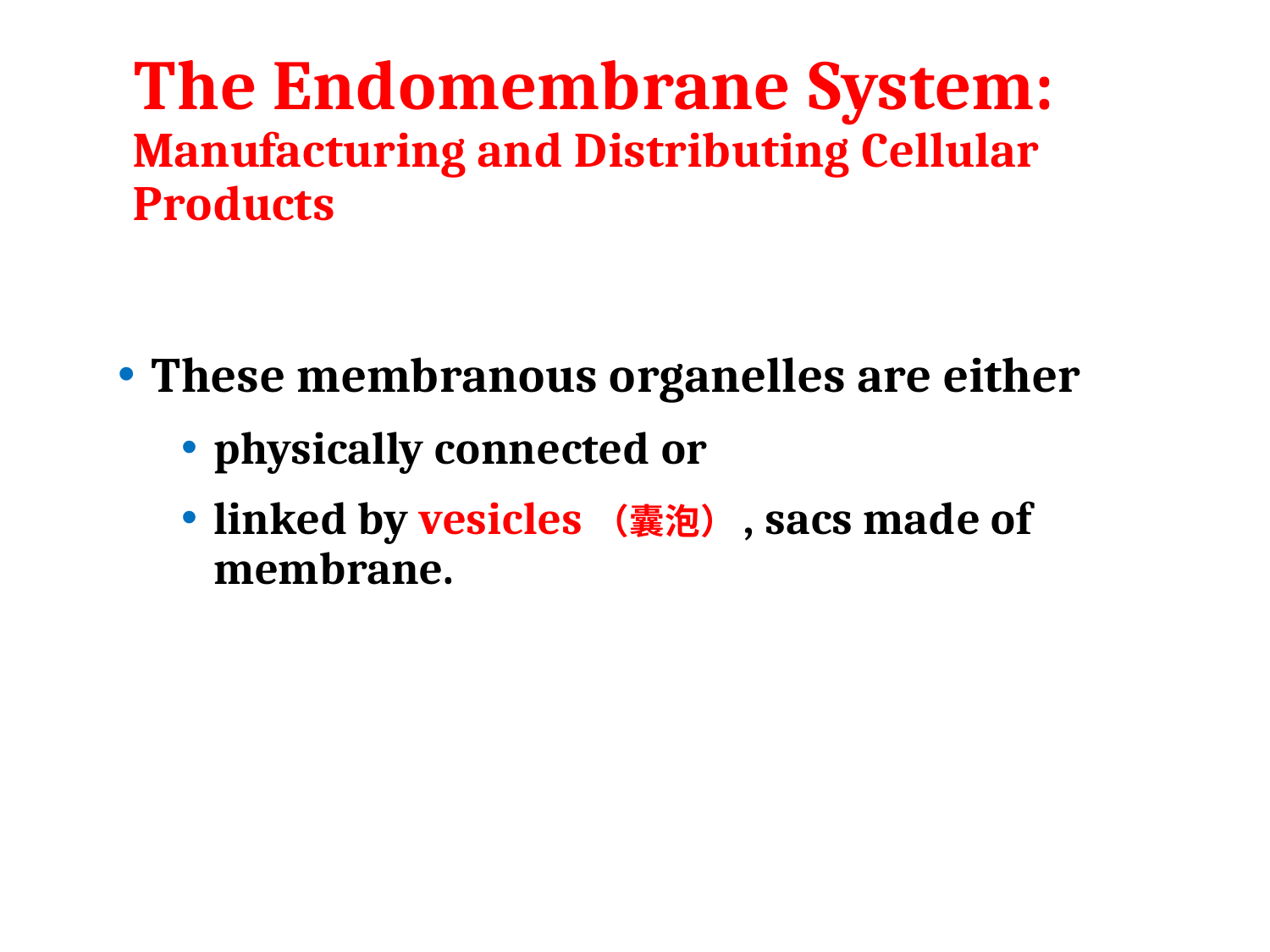

# The Endomembrane System: Manufacturing and Distributing Cellular Products
These membranous organelles are either
physically connected or
linked by vesicles（囊泡）, sacs made of membrane.